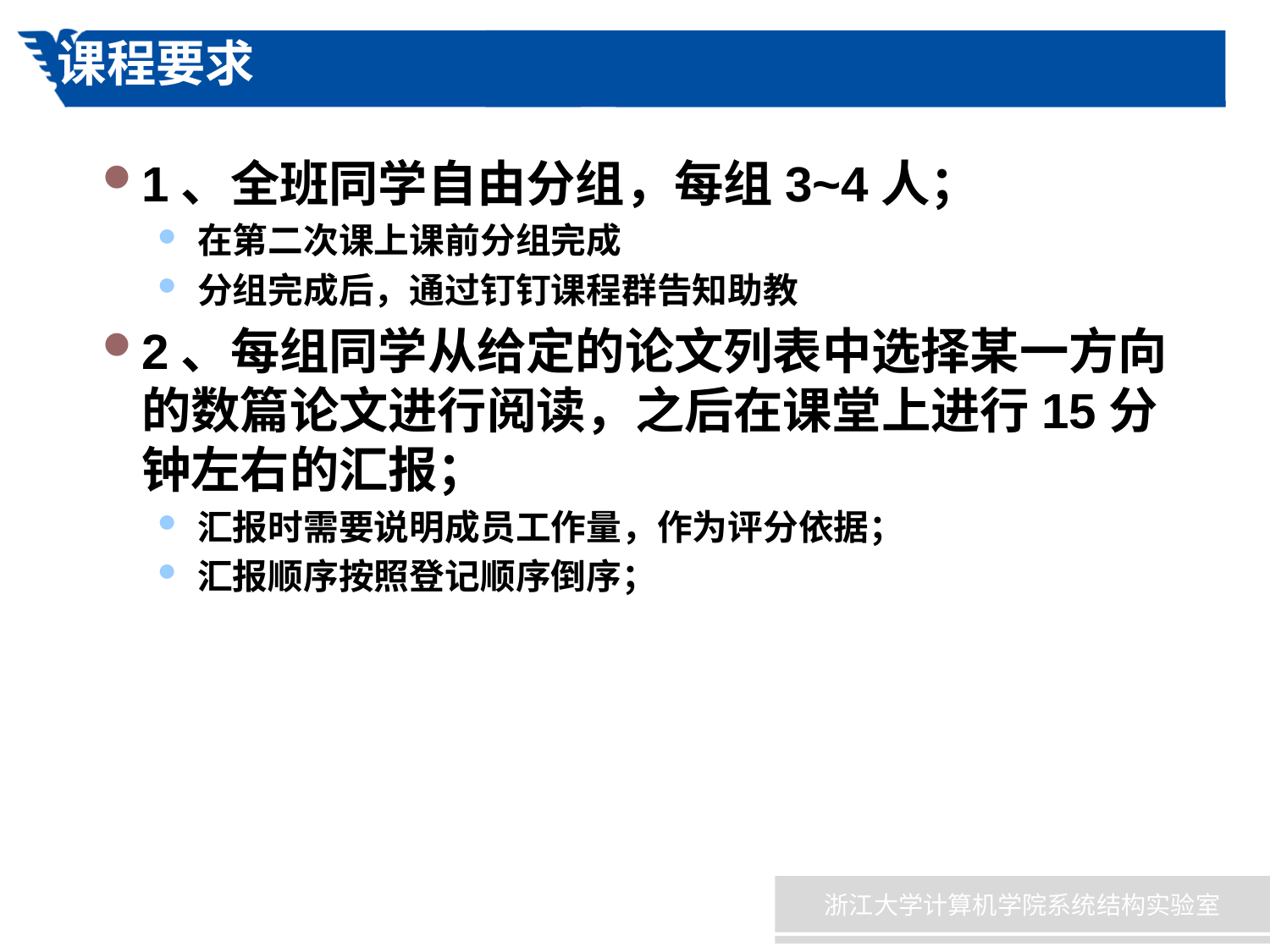

# 课程要求
1、全班同学自由分组，每组3~4人；
在第二次课上课前分组完成
分组完成后，通过钉钉课程群告知助教
2、每组同学从给定的论文列表中选择某一方向的数篇论文进行阅读，之后在课堂上进行15分钟左右的汇报；
汇报时需要说明成员工作量，作为评分依据；
汇报顺序按照登记顺序倒序；